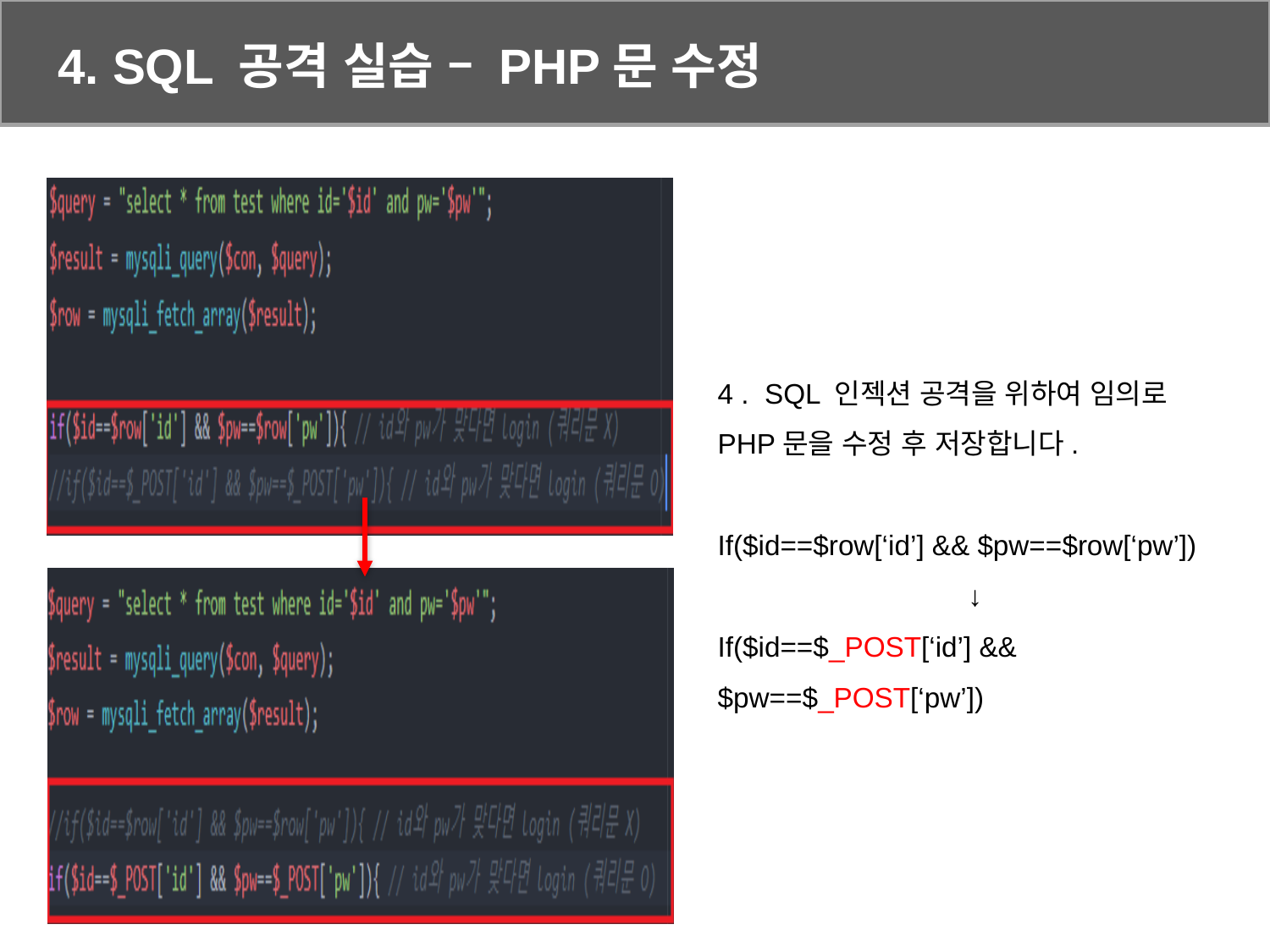

4. SQL 공격 실습 – PHP문 수정
4 .  SQL 인젝션 공격을 위하여 임의로 PHP문을 수정 후 저장합니다.

If($id==$row[‘id’] && $pw==$row[‘pw’])
↓
If($id==$_POST[‘id’] && $pw==$_POST[‘pw’])